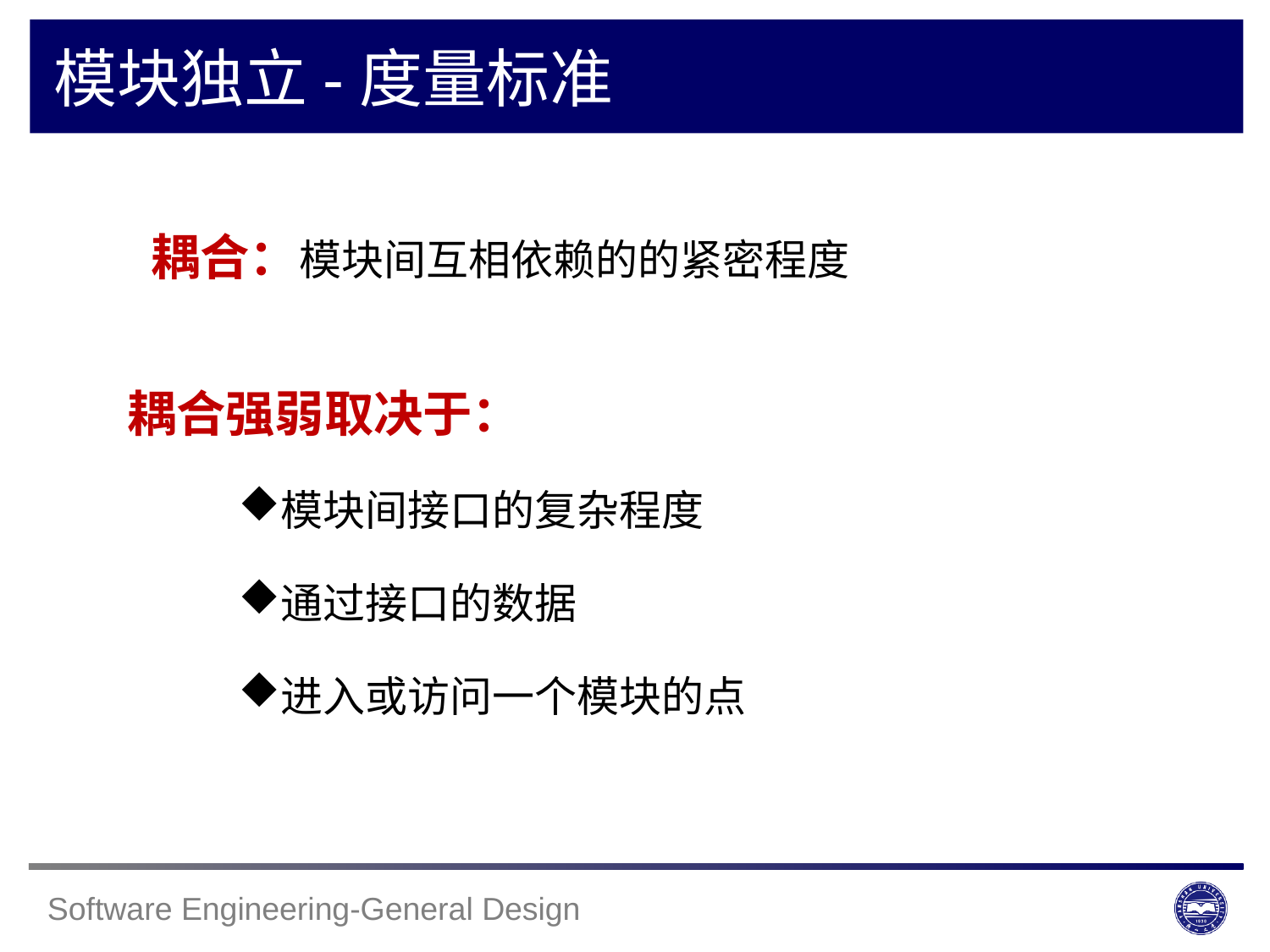

模块独立-度量标准
耦合：模块间互相依赖的的紧密程度
耦合强弱取决于：
模块间接口的复杂程度
通过接口的数据
进入或访问一个模块的点